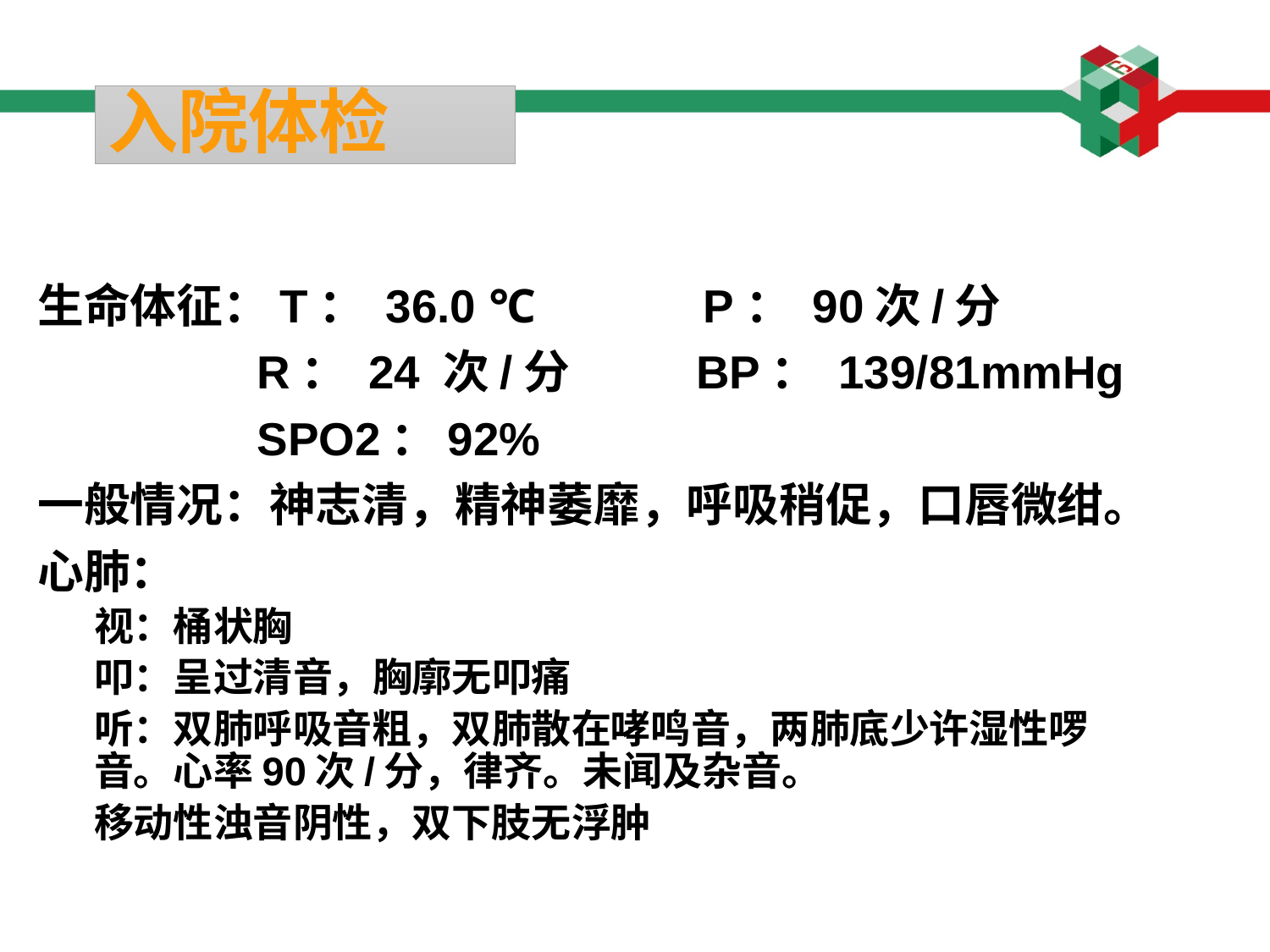

# 入院体检
生命体征：T： 36.0 ℃             P： 90次/分
                 R： 24 次/分           BP： 139/81mmHg
                 SPO2：92%
一般情况：神志清，精神萎靡，呼吸稍促，口唇微绀。
心肺：
视：桶状胸
叩：呈过清音，胸廓无叩痛
听：双肺呼吸音粗，双肺散在哮鸣音，两肺底少许湿性啰音。心率90次/分，律齐。未闻及杂音。
移动性浊音阴性，双下肢无浮肿